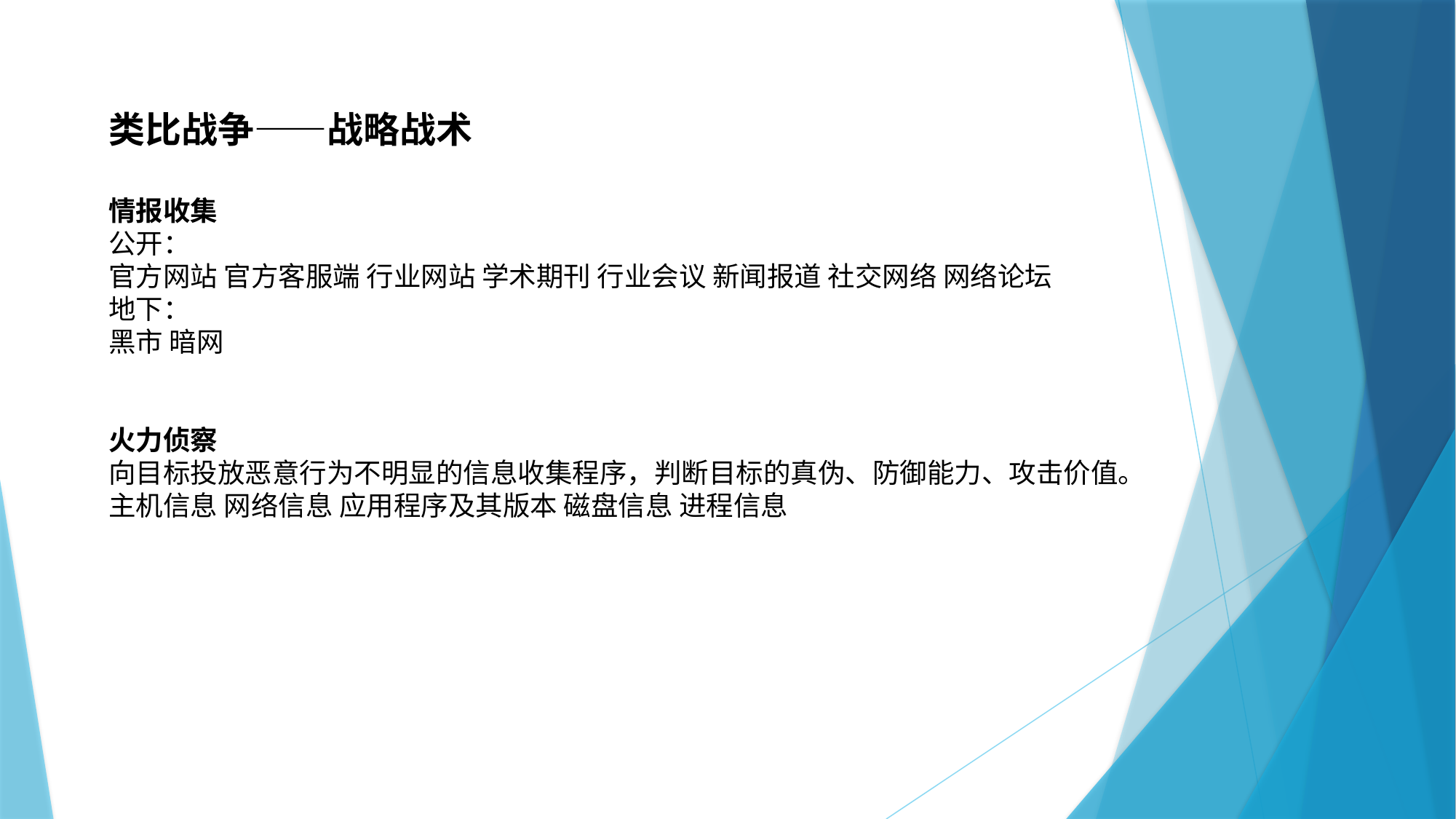

类比战争——战略战术

情报收集
公开：
官方网站 官方客服端 行业网站 学术期刊 行业会议 新闻报道 社交网络 网络论坛
地下：
黑市 暗网

火力侦察
向目标投放恶意行为不明显的信息收集程序，判断目标的真伪、防御能力、攻击价值。
主机信息 网络信息 应用程序及其版本 磁盘信息 进程信息